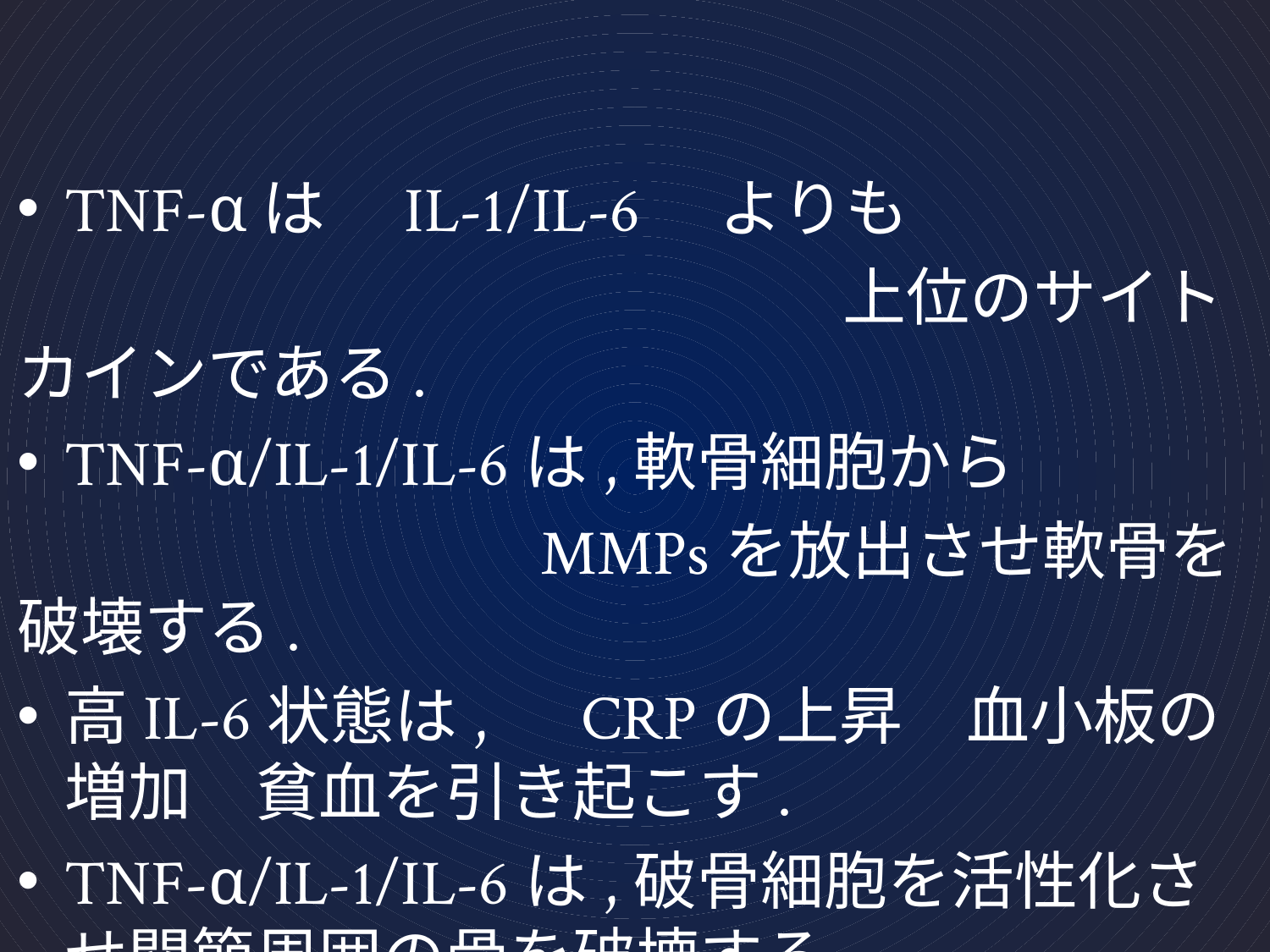

TNF-αは　IL-1/IL-6　よりも
　　　　　　　　　　　　　上位のサイトカインである.
TNF-α/IL-1/IL-6は,軟骨細胞から
　　　　　　　　MMPsを放出させ軟骨を破壊する.
高IL-6状態は,　CRPの上昇　血小板の増加　貧血を引き起こす.
TNF-α/IL-1/IL-6は,破骨細胞を活性化させ関節周囲の骨を破壊する.